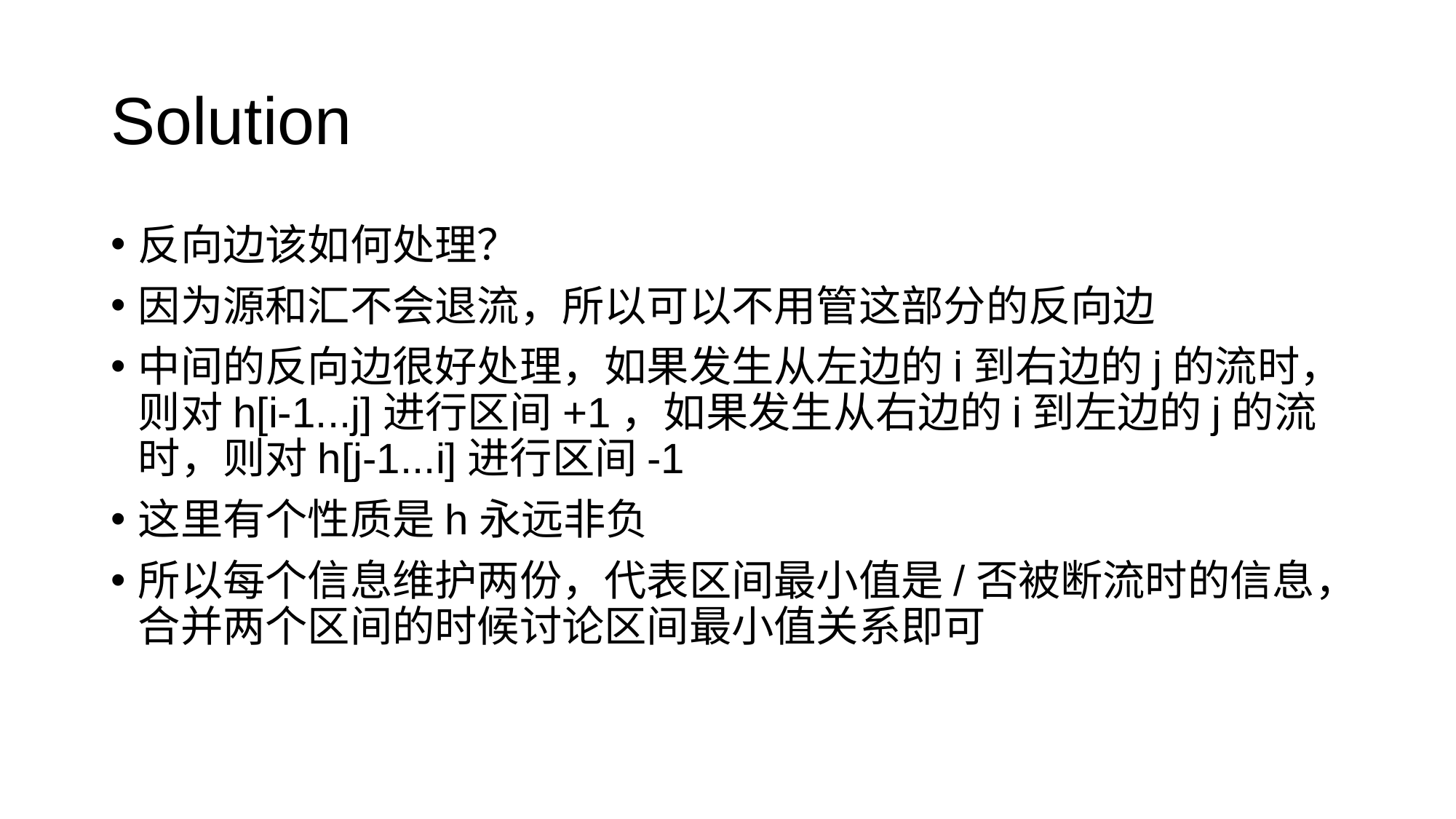

# Solution
反向边该如何处理？
因为源和汇不会退流，所以可以不用管这部分的反向边
中间的反向边很好处理，如果发生从左边的i到右边的j的流时，则对h[i-1...j]进行区间+1，如果发生从右边的i到左边的j的流时，则对h[j-1...i]进行区间-1
这里有个性质是h永远非负
所以每个信息维护两份，代表区间最小值是/否被断流时的信息，合并两个区间的时候讨论区间最小值关系即可